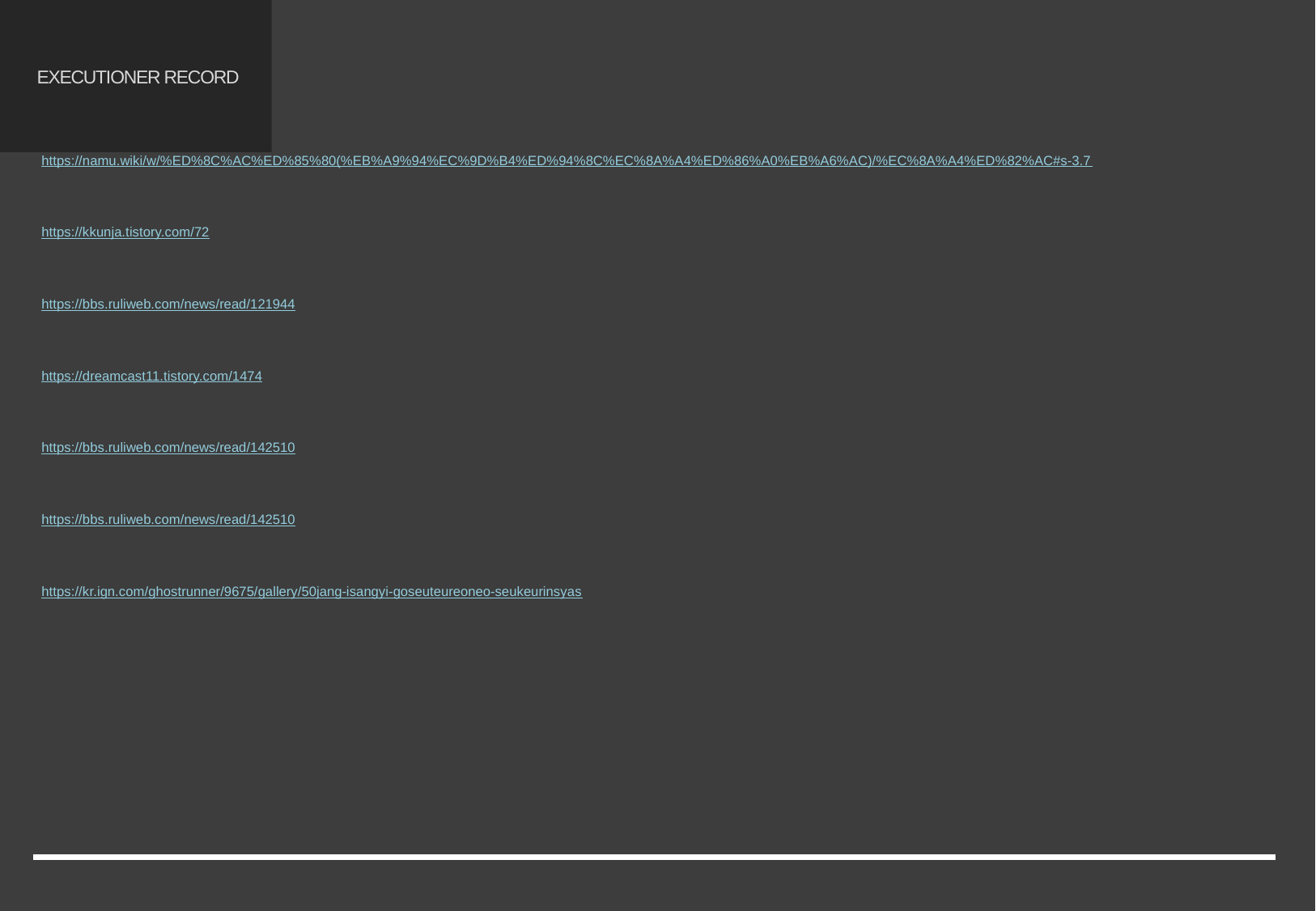

참고 문헌
# EXECUTIONER RECORD
페이지 37 : 그림 34_스킬 관리하는 스킬 창 예시_나무위키
https://namu.wiki/w/%ED%8C%AC%ED%85%80(%EB%A9%94%EC%9D%B4%ED%94%8C%EC%8A%A4%ED%86%A0%EB%A6%AC)/%EC%8A%A4%ED%82%AC#s-3.7

페이지 38, 39, 40 : 그림 35_1스테이지 컨셉 화면_tistory
https://kkunja.tistory.com/72

페이지 42, 43, 44, 45 : 그림 36_2스테이지 컨셉 화면_루리웹
https://bbs.ruliweb.com/news/read/121944

페이지 47, 48, 49, 50 : 그림 37_3스테이지 컨셉 화면_tistory
https://dreamcast11.tistory.com/1474

페이지 52, 53, 54 : 그림 38_4스테이지 컨셉 화면_루리웹
https://bbs.ruliweb.com/news/read/142510

페이지 56, 57, 58, 59 : 그림 39_5스테이지 컨셉 화면_루리웹
https://bbs.ruliweb.com/news/read/142510

페이지 57 : 그림 40_카메라 화면 예시_ign
https://kr.ign.com/ghostrunner/9675/gallery/50jang-isangyi-goseuteureoneo-seukeurinsyas
67/68